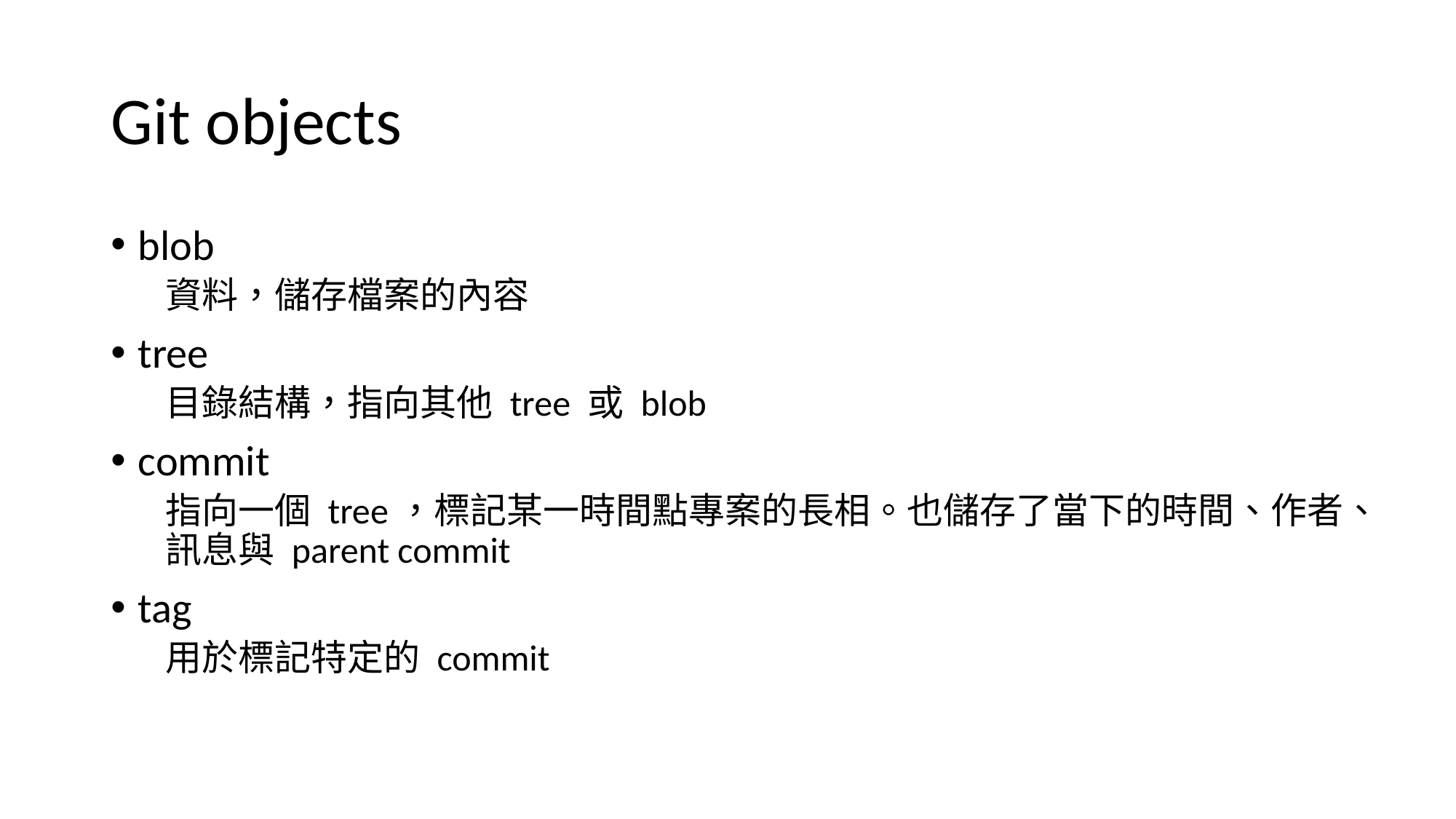

# Git objects
blob
資料，儲存檔案的內容
tree
目錄結構，指向其他 tree 或 blob
commit
指向一個 tree，標記某一時間點專案的長相。也儲存了當下的時間、作者、訊息與 parent commit
tag
用於標記特定的 commit